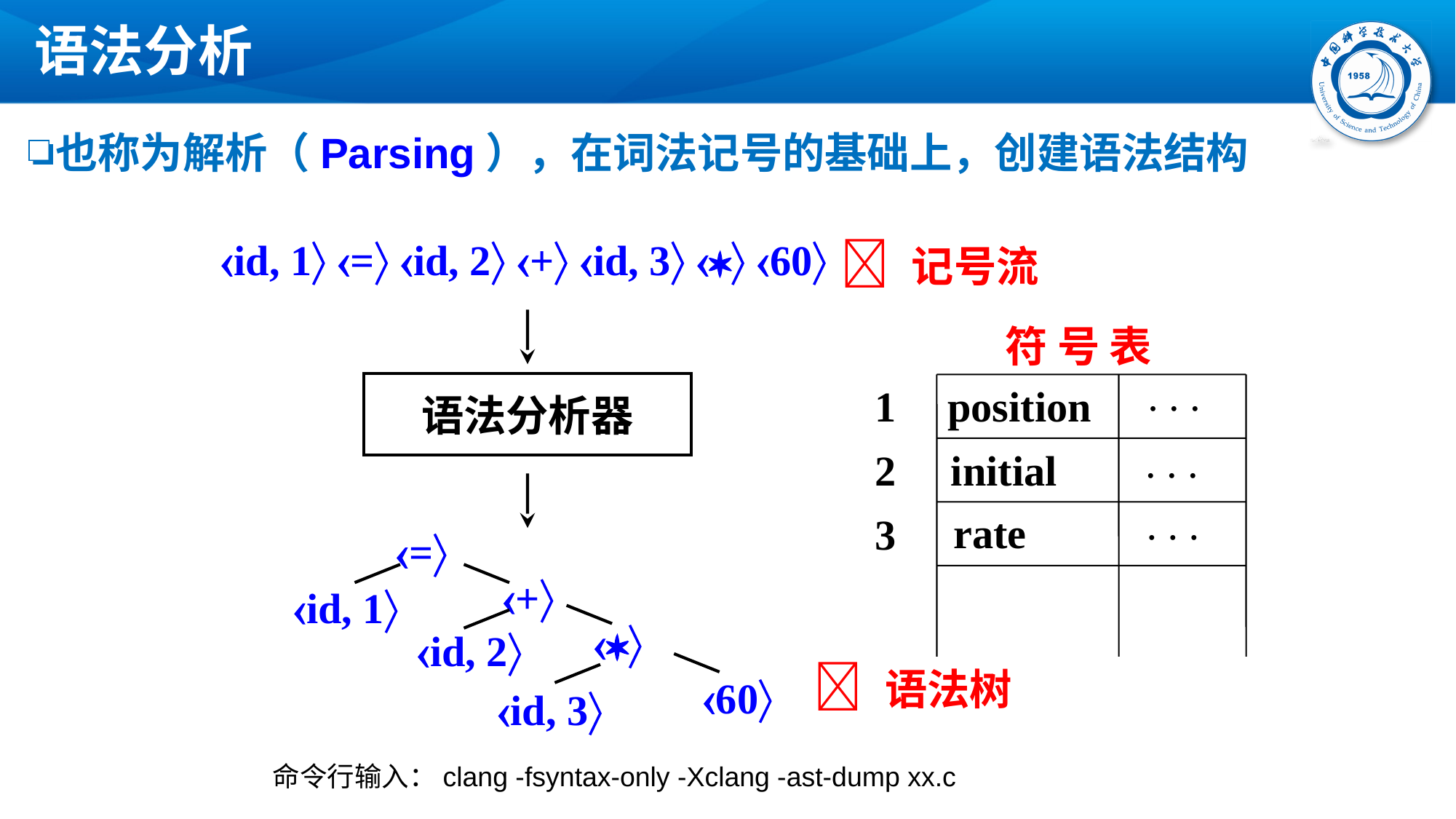

# 语法分析
也称为解析（Parsing），在词法记号的基础上，创建语法结构
← 记号流
〈id, 1〉 〈=〉 〈id, 2〉 〈+〉 〈id, 3〉 〈∗〉 〈60〉

语法分析器

〈=〉

〈+〉
〈id, 1〉

〈∗〉
〈id, 2〉

〈60〉
〈id, 3〉
符 号 表
. . .
1

position

. . .
2

initial
. . .
rate
3

← 语法树
命令行输入：clang -fsyntax-only -Xclang -ast-dump xx.c